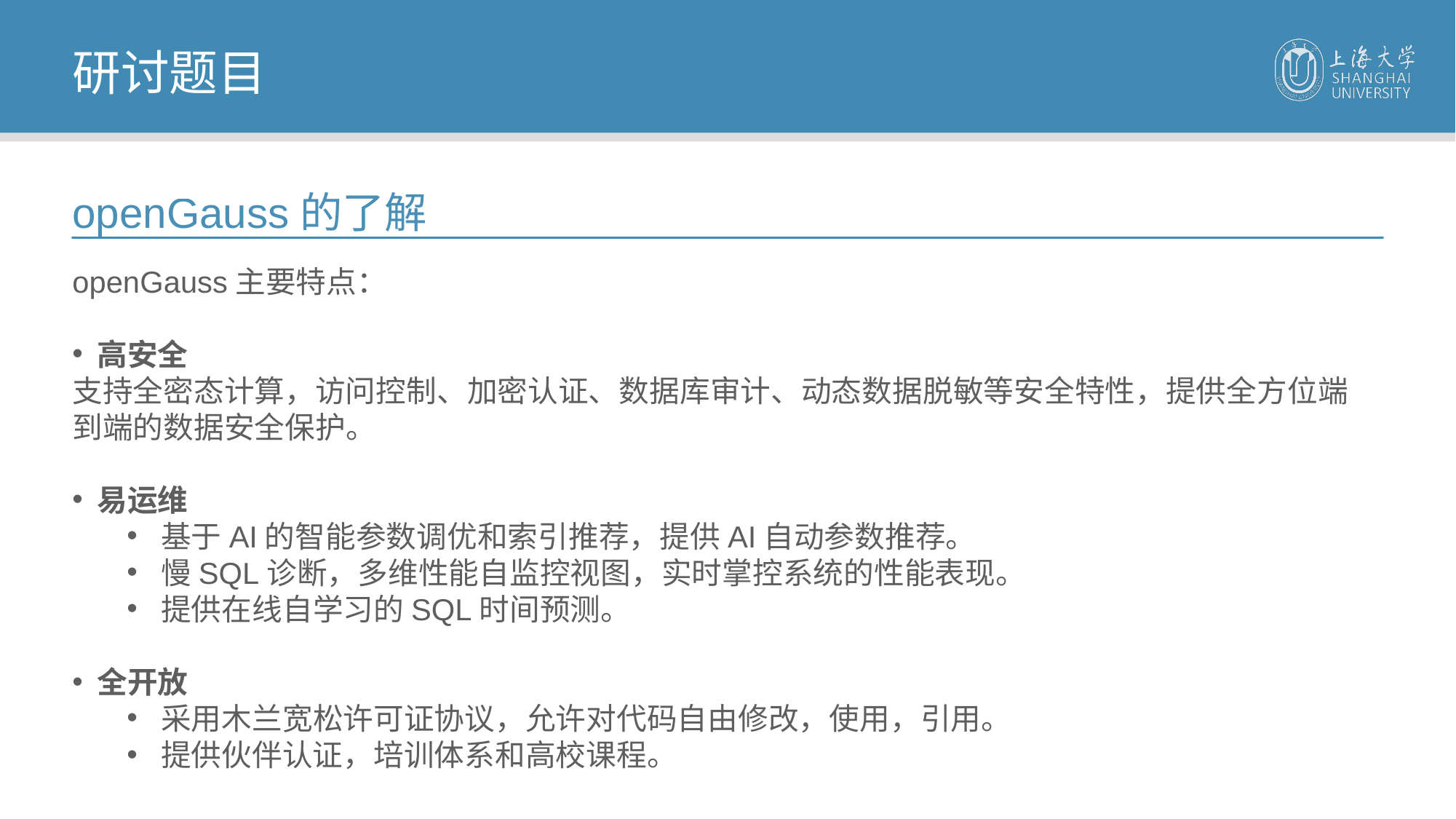

研讨题目
openGauss的了解
openGauss主要特点：

 高安全
支持全密态计算，访问控制、加密认证、数据库审计、动态数据脱敏等安全特性，提供全方位端到端的数据安全保护。

 易运维
基于AI的智能参数调优和索引推荐，提供AI自动参数推荐。
慢SQL诊断，多维性能自监控视图，实时掌控系统的性能表现。
提供在线自学习的SQL时间预测。

 全开放
采用木兰宽松许可证协议，允许对代码自由修改，使用，引用。
提供伙伴认证，培训体系和高校课程。